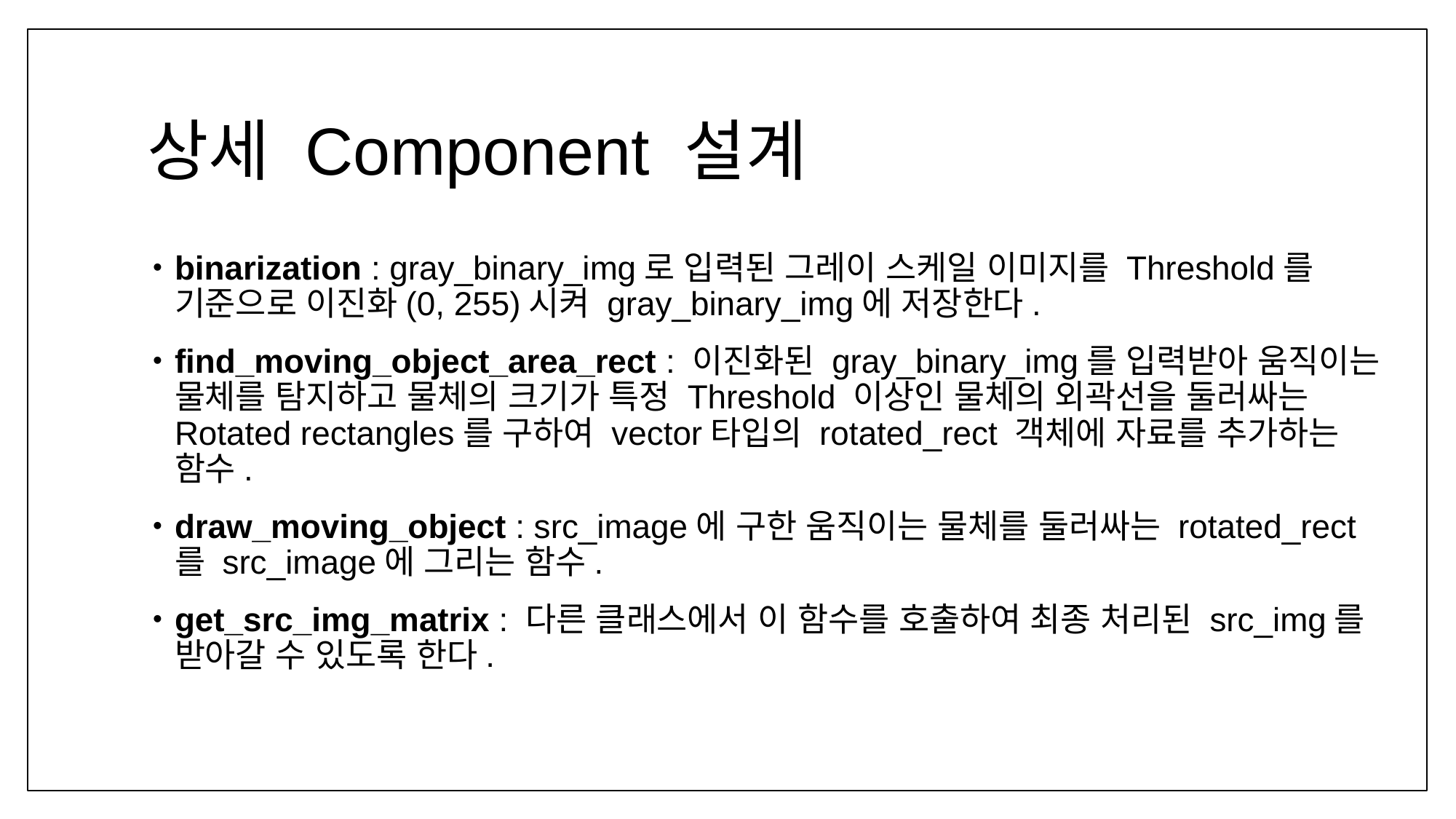

# 상세 Component 설계
binarization : gray_binary_img로 입력된 그레이 스케일 이미지를 Threshold를 기준으로 이진화(0, 255)시켜 gray_binary_img에 저장한다.
find_moving_object_area_rect : 이진화된 gray_binary_img를 입력받아 움직이는 물체를 탐지하고 물체의 크기가 특정 Threshold 이상인 물체의 외곽선을 둘러싸는 Rotated rectangles를 구하여 vector타입의 rotated_rect 객체에 자료를 추가하는 함수.
draw_moving_object : src_image에 구한 움직이는 물체를 둘러싸는 rotated_rect를 src_image에 그리는 함수.
get_src_img_matrix : 다른 클래스에서 이 함수를 호출하여 최종 처리된 src_img를
받아갈 수 있도록 한다.